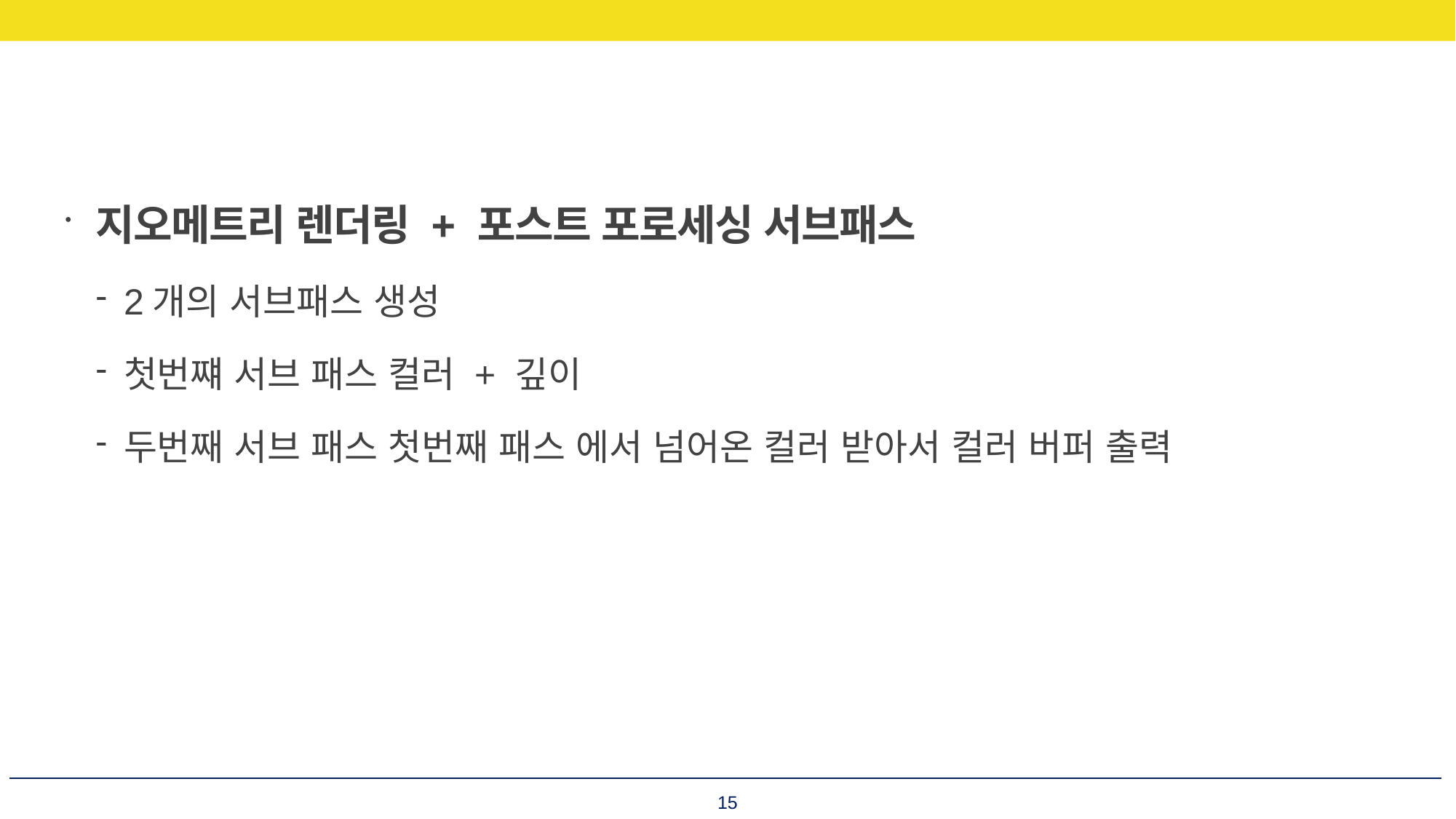

지오메트리 렌더링 + 포스트 포로세싱 서브패스
2개의 서브패스 생성
첫번쨰 서브 패스 컬러 + 깊이
두번째 서브 패스 첫번째 패스 에서 넘어온 컬러 받아서 컬러 버퍼 출력

15